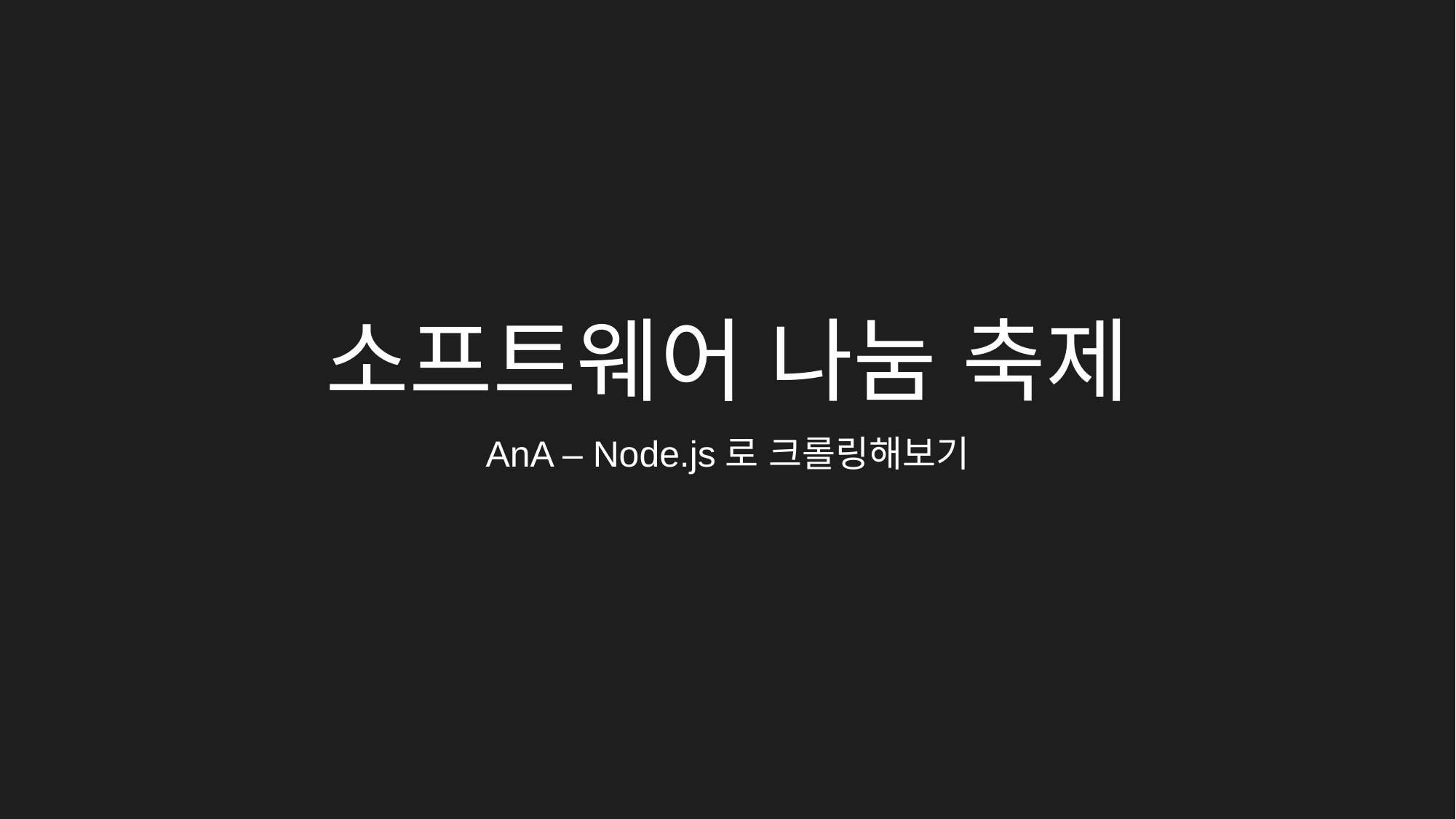

# 소프트웨어 나눔 축제
AnA – Node.js로 크롤링해보기